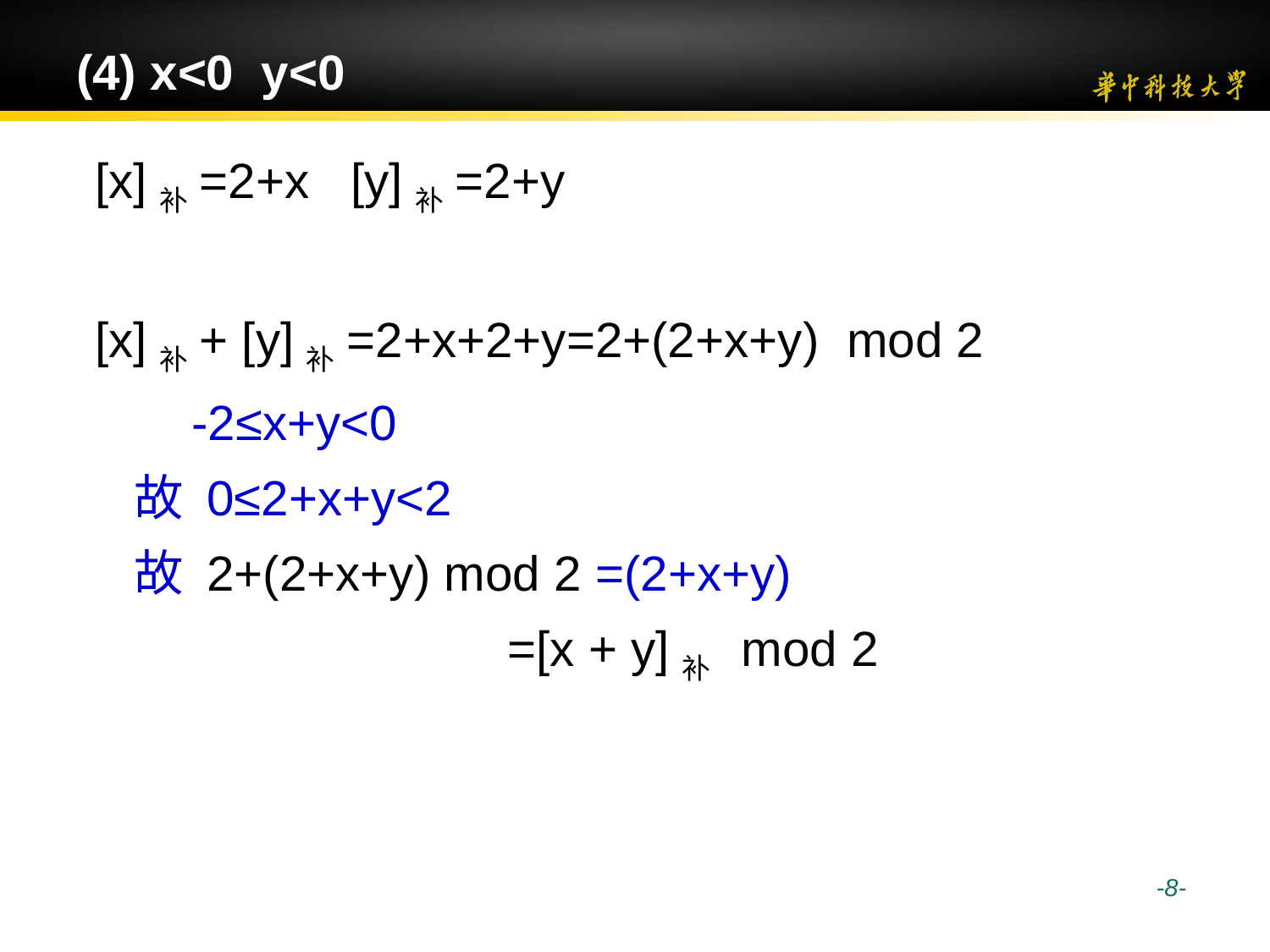

# (4) x<0  y<0
  [x]补=2+x   [y]补=2+y

  [x]补+ [y]补=2+x+2+y=2+(2+x+y)  mod 2
         -2≤x+y<0
     故 0≤2+x+y<2
     故 2+(2+x+y) mod 2 =(2+x+y)
                                =[x + y]补   mod 2

 -8-